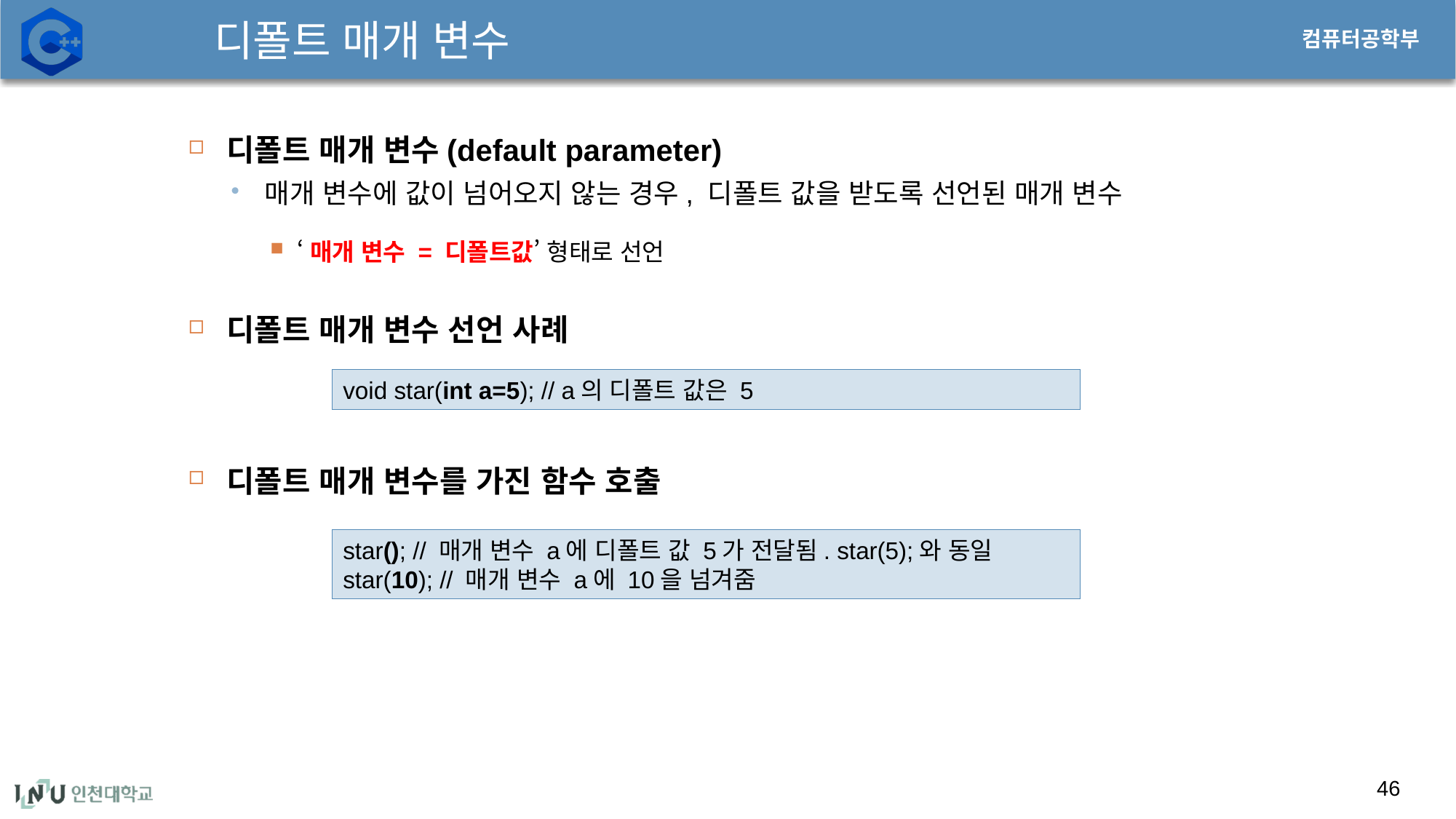

# 디폴트 매개 변수
디폴트 매개 변수(default parameter)
매개 변수에 값이 넘어오지 않는 경우, 디폴트 값을 받도록 선언된 매개 변수
‘매개 변수 = 디폴트값’ 형태로 선언

디폴트 매개 변수 선언 사례

디폴트 매개 변수를 가진 함수 호출
void star(int a=5); // a의 디폴트 값은 5
star(); // 매개 변수 a에 디폴트 값 5가 전달됨. star(5);와 동일
star(10); // 매개 변수 a에 10을 넘겨줌